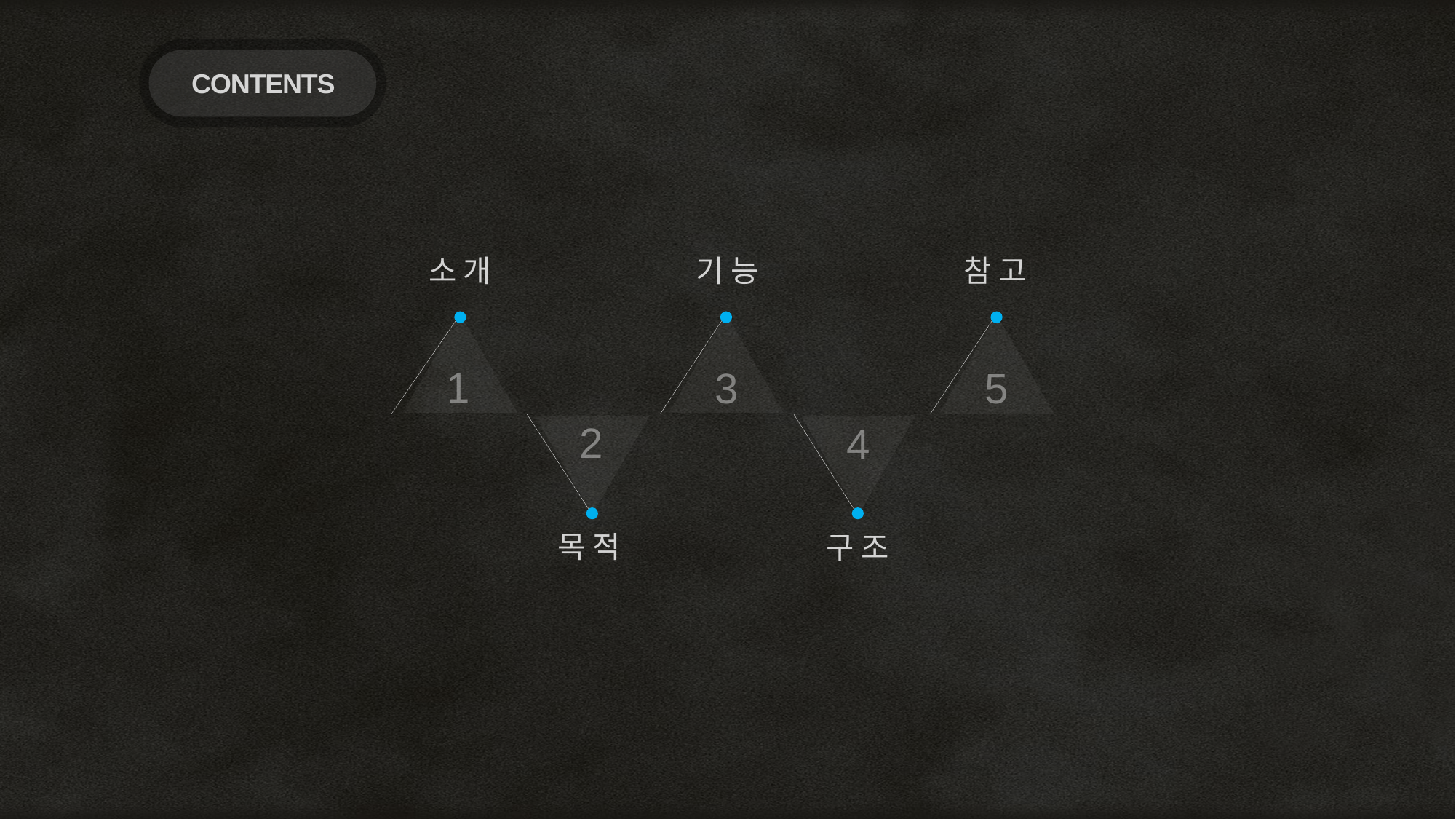

CONTENTS
참 고
소 개
기 능

1
5
3
2
4

목 적
구 조